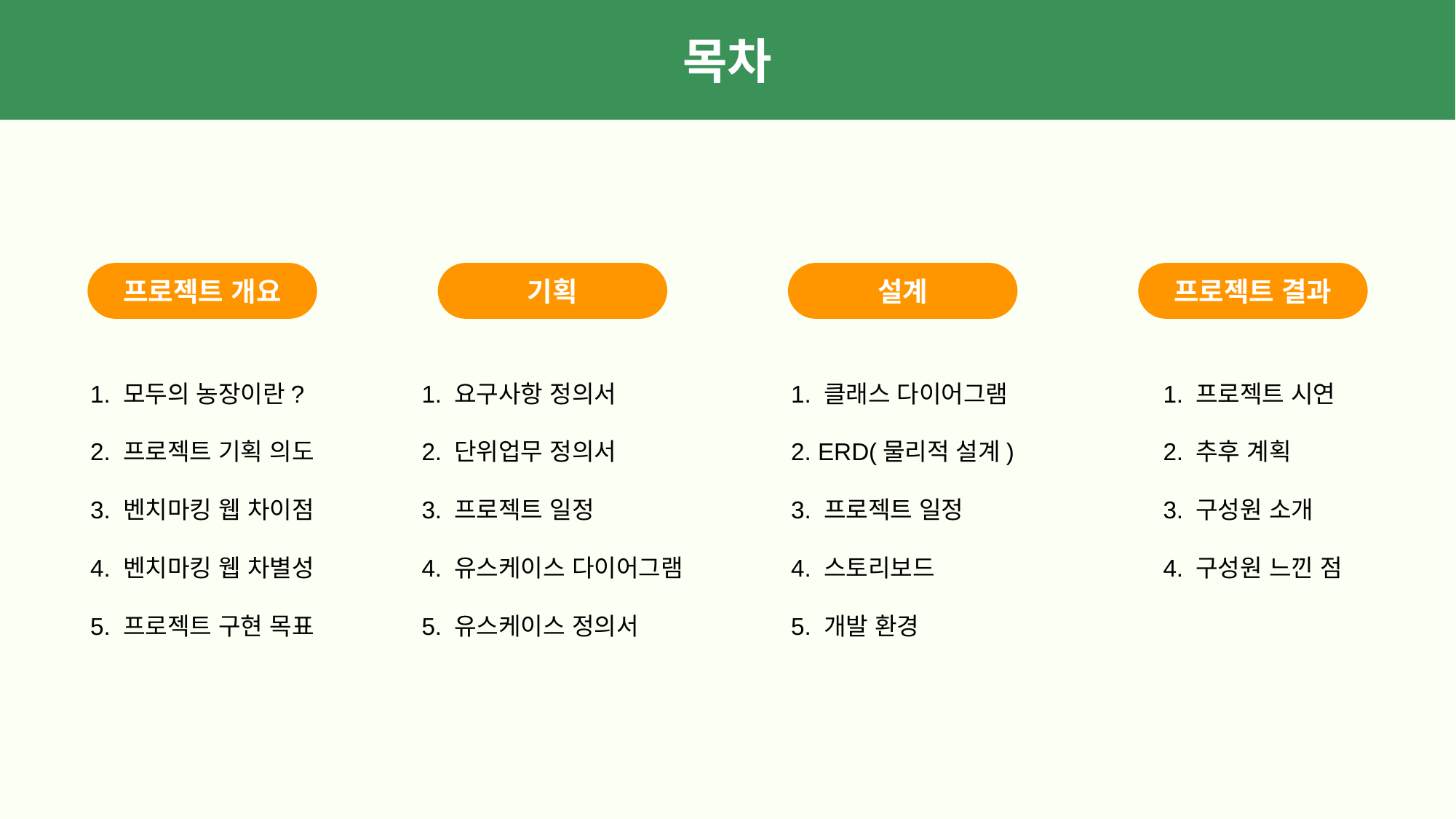

목차
프로젝트 개요
기획
설계
프로젝트 결과
1. 모두의 농장이란?

2. 프로젝트 기획 의도

3. 벤치마킹 웹 차이점

4. 벤치마킹 웹 차별성

5. 프로젝트 구현 목표
1. 요구사항 정의서

2. 단위업무 정의서

3. 프로젝트 일정

4. 유스케이스 다이어그램

5. 유스케이스 정의서
1. 클래스 다이어그램

2. ERD(물리적 설계)

3. 프로젝트 일정

4. 스토리보드

5. 개발 환경
1. 프로젝트 시연

2. 추후 계획

3. 구성원 소개

4. 구성원 느낀 점